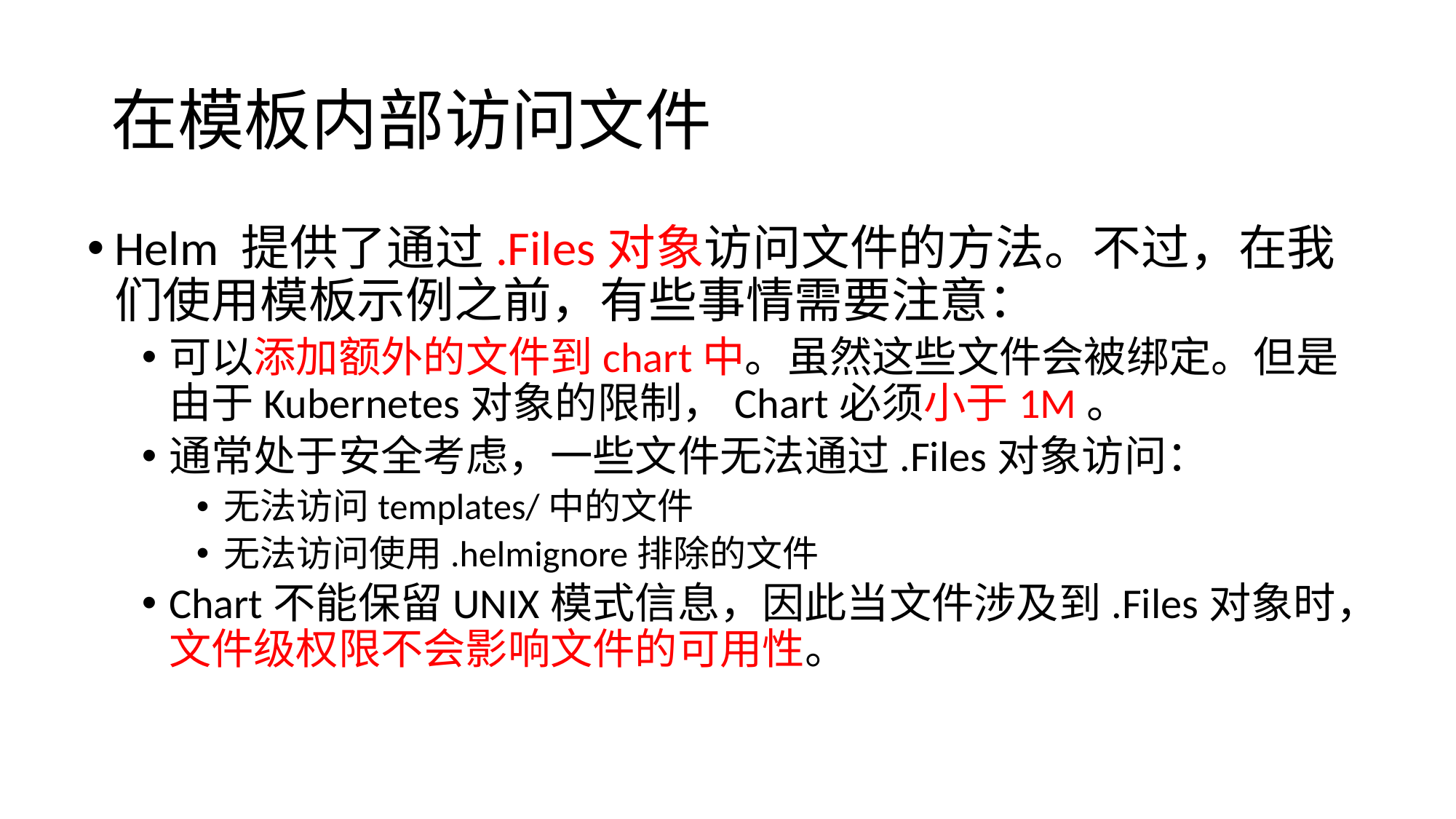

# 在模板内部访问文件
Helm 提供了通过.Files对象访问文件的方法。不过，在我们使用模板示例之前，有些事情需要注意：
可以添加额外的文件到chart中。虽然这些文件会被绑定。但是由于Kubernetes对象的限制，Chart必须小于1M。
通常处于安全考虑，一些文件无法通过.Files对象访问：
无法访问templates/中的文件
无法访问使用.helmignore排除的文件
Chart不能保留UNIX模式信息，因此当文件涉及到.Files对象时，文件级权限不会影响文件的可用性。